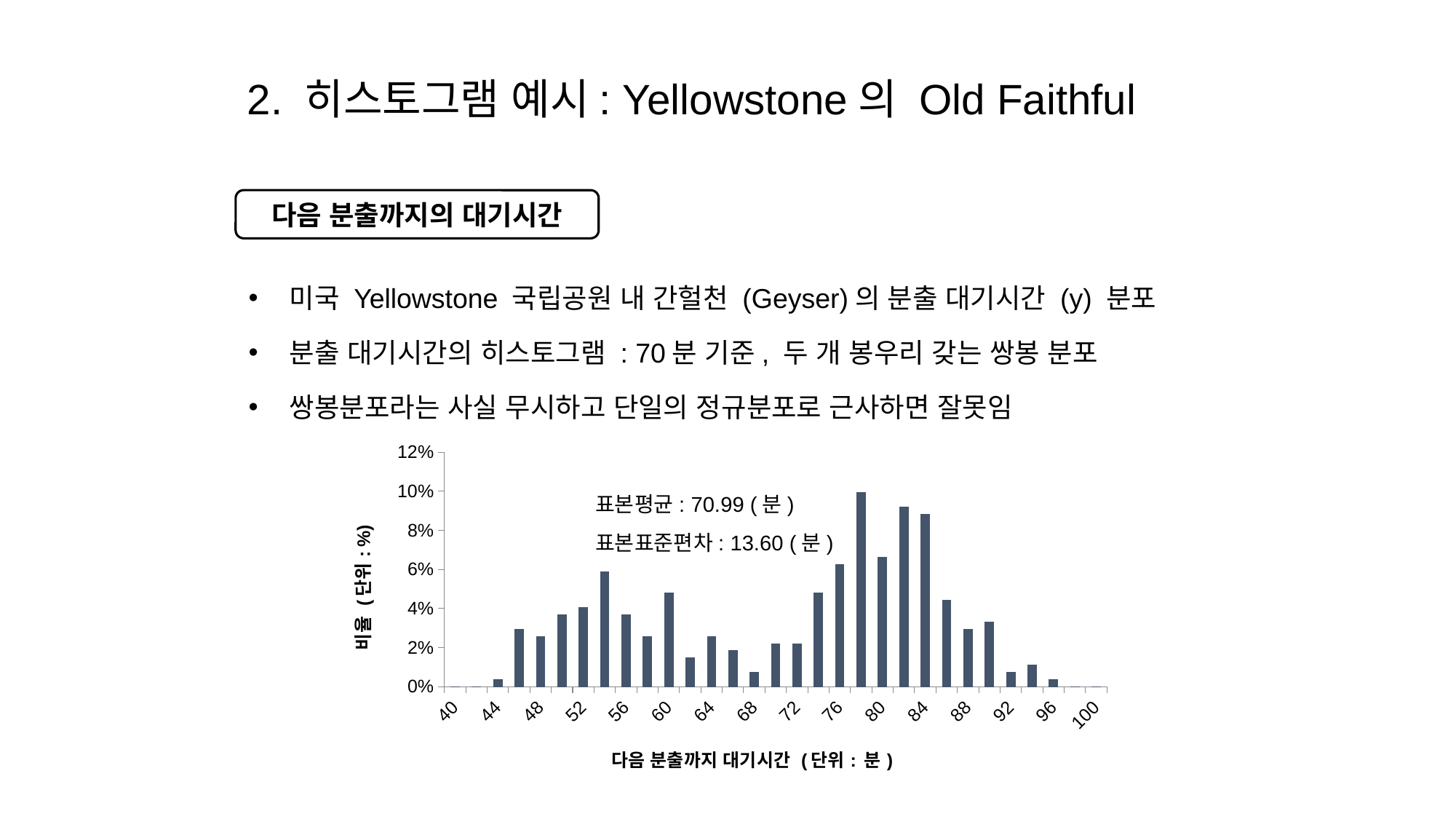

# 2. 히스토그램 예시: Yellowstone의 Old Faithful
다음 분출까지의 대기시간
미국 Yellowstone 국립공원 내 간헐천 (Geyser)의 분출 대기시간 (y) 분포
분출 대기시간의 히스토그램 : 70분 기준, 두 개 봉우리 갖는 쌍봉 분포
쌍봉분포라는 사실 무시하고 단일의 정규분포로 근사하면 잘못임

### Chart

| Category | 다음 분출까지 대기시간 (단위: 분) |
|---|---|
| 40 | 0.0 |
| 42 | 0.0 |
| 44 | 0.003676470588235308 |
| 46 | 0.029411764705882353 |
| 48 | 0.025735294117647058 |
| 50 | 0.03676470588235294 |
| 52 | 0.040441176470588 |
| 54 | 0.058823529411764705 |
| 56 | 0.03676470588235294 |
| 58 | 0.025735294117647058 |
| 60 | 0.047794117647058834 |
| 62 | 0.014705882352941176 |
| 64 | 0.025735294117647058 |
| 66 | 0.01838235294117647 |
| 68 | 0.007352941176470588 |
| 70 | 0.022058823529411856 |
| 72 | 0.022058823529411856 |
| 74 | 0.047794117647058834 |
| 76 | 0.0625 |
| 78 | 0.09926470588235305 |
| 80 | 0.06617647058823531 |
| 82 | 0.09191176470588253 |
| 84 | 0.08823529411764758 |
| 86 | 0.044117647058824025 |
| 88 | 0.029411764705882353 |
| 90 | 0.03308823529411765 |
| 92 | 0.007352941176470588 |
| 94 | 0.01102941176470594 |
| 96 | 0.003676470588235308 |
| 98 | 0.0 |
| 100 | 0.0 |
표본평균: 70.99 (분)
표본표준편차: 13.60 (분)